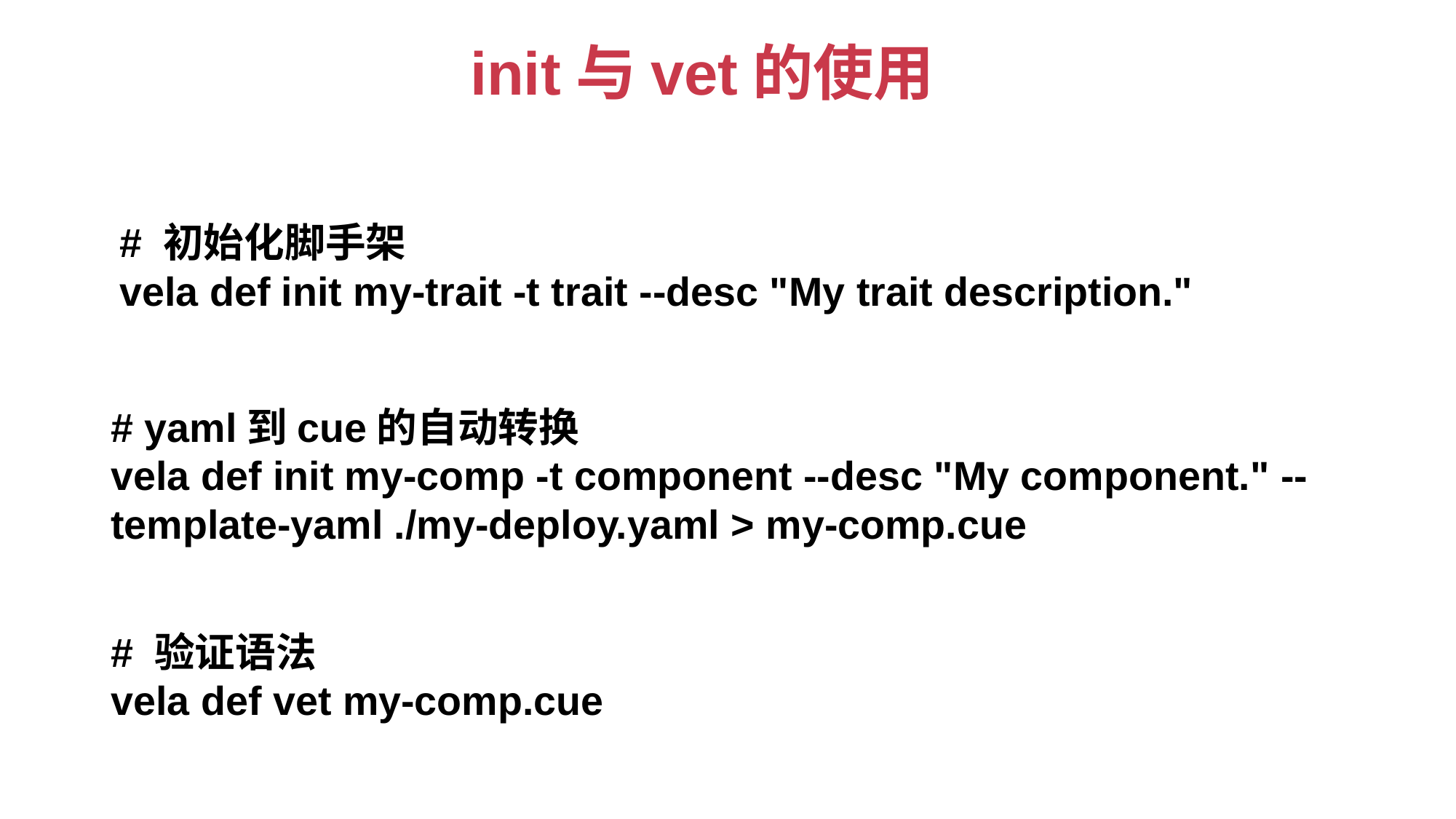

init与vet的使用

# 初始化脚手架
vela def init my-trait -t trait --desc "My trait description."

# yaml到cue的自动转换
vela def init my-comp -t component --desc "My component." --template-yaml ./my-deploy.yaml > my-comp.cue

# 验证语法
vela def vet my-comp.cue